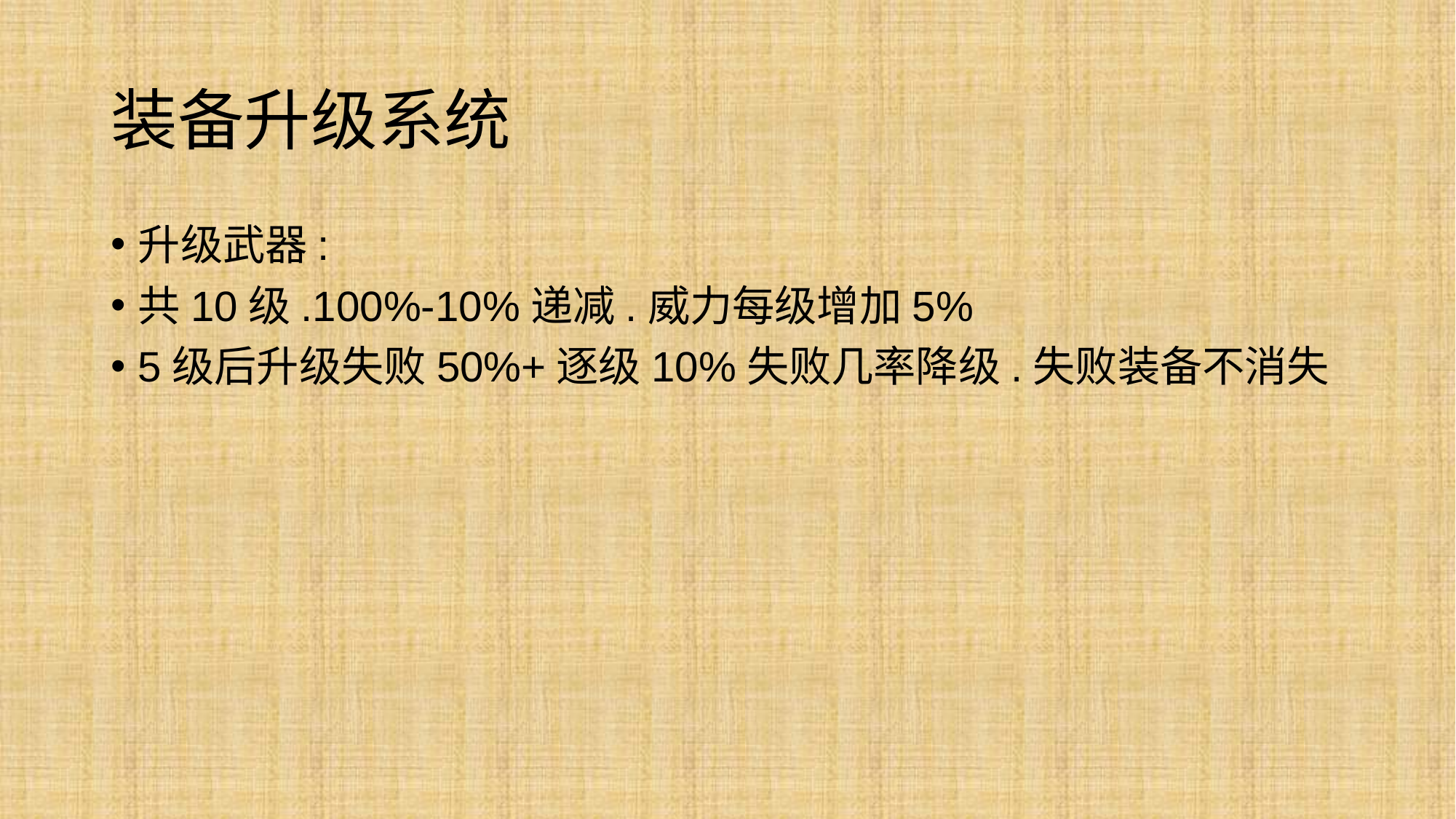

# 装备升级系统
升级武器:
共10级.100%-10%递减.威力每级增加5%
5级后升级失败50%+逐级10%失败几率降级.失败装备不消失